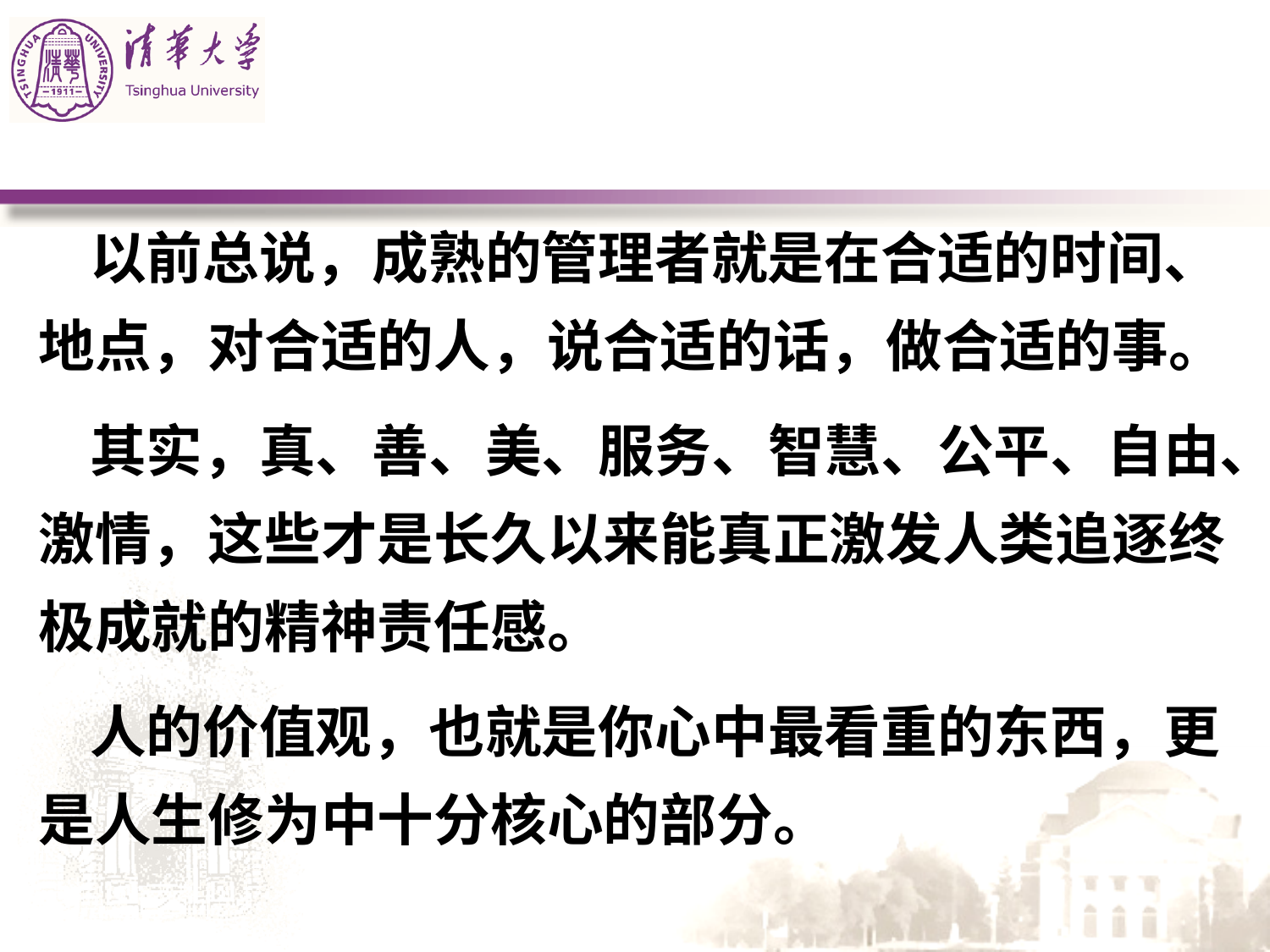

#
以前总说，成熟的管理者就是在合适的时间、地点，对合适的人，说合适的话，做合适的事。
其实，真、善、美、服务、智慧、公平、自由、激情，这些才是长久以来能真正激发人类追逐终极成就的精神责任感。
人的价值观，也就是你心中最看重的东西，更是人生修为中十分核心的部分。